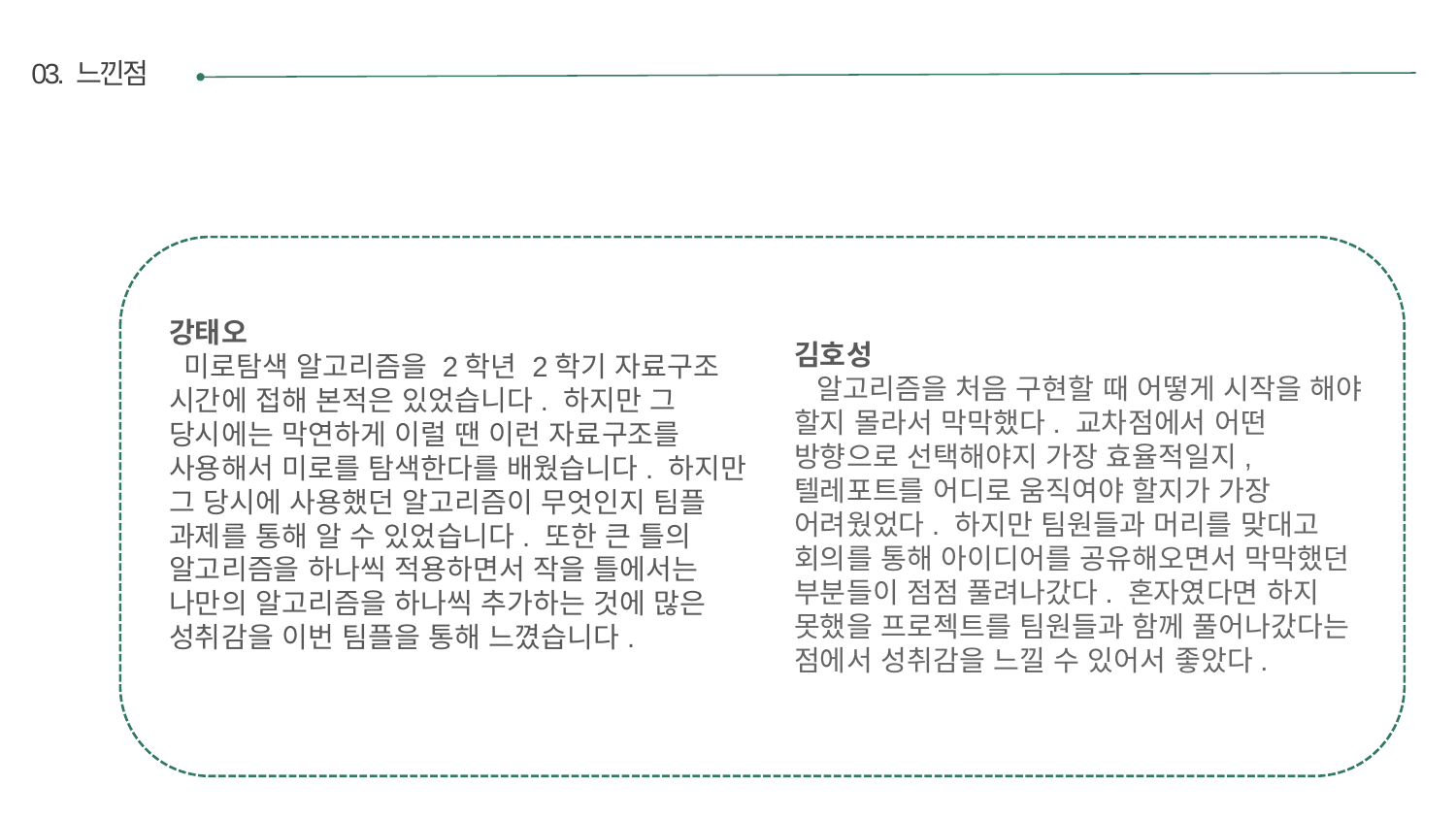

03. 느낀점

김호성
  알고리즘을 처음 구현할 때 어떻게 시작을 해야 할지 몰라서 막막했다. 교차점에서 어떤 방향으로 선택해야지 가장 효율적일지, 텔레포트를 어디로 움직여야 할지가 가장 어려웠었다. 하지만 팀원들과 머리를 맞대고 회의를 통해 아이디어를 공유해오면서 막막했던 부분들이 점점 풀려나갔다. 혼자였다면 하지 못했을 프로젝트를 팀원들과 함께 풀어나갔다는 점에서 성취감을 느낄 수 있어서 좋았다.
강태오
 미로탐색 알고리즘을 2학년 2학기 자료구조 시간에 접해 본적은 있었습니다. 하지만 그 당시에는 막연하게 이럴 땐 이런 자료구조를 사용해서 미로를 탐색한다를 배웠습니다. 하지만 그 당시에 사용했던 알고리즘이 무엇인지 팀플 과제를 통해 알 수 있었습니다. 또한 큰 틀의 알고리즘을 하나씩 적용하면서 작을 틀에서는 나만의 알고리즘을 하나씩 추가하는 것에 많은 성취감을 이번 팀플을 통해 느꼈습니다.